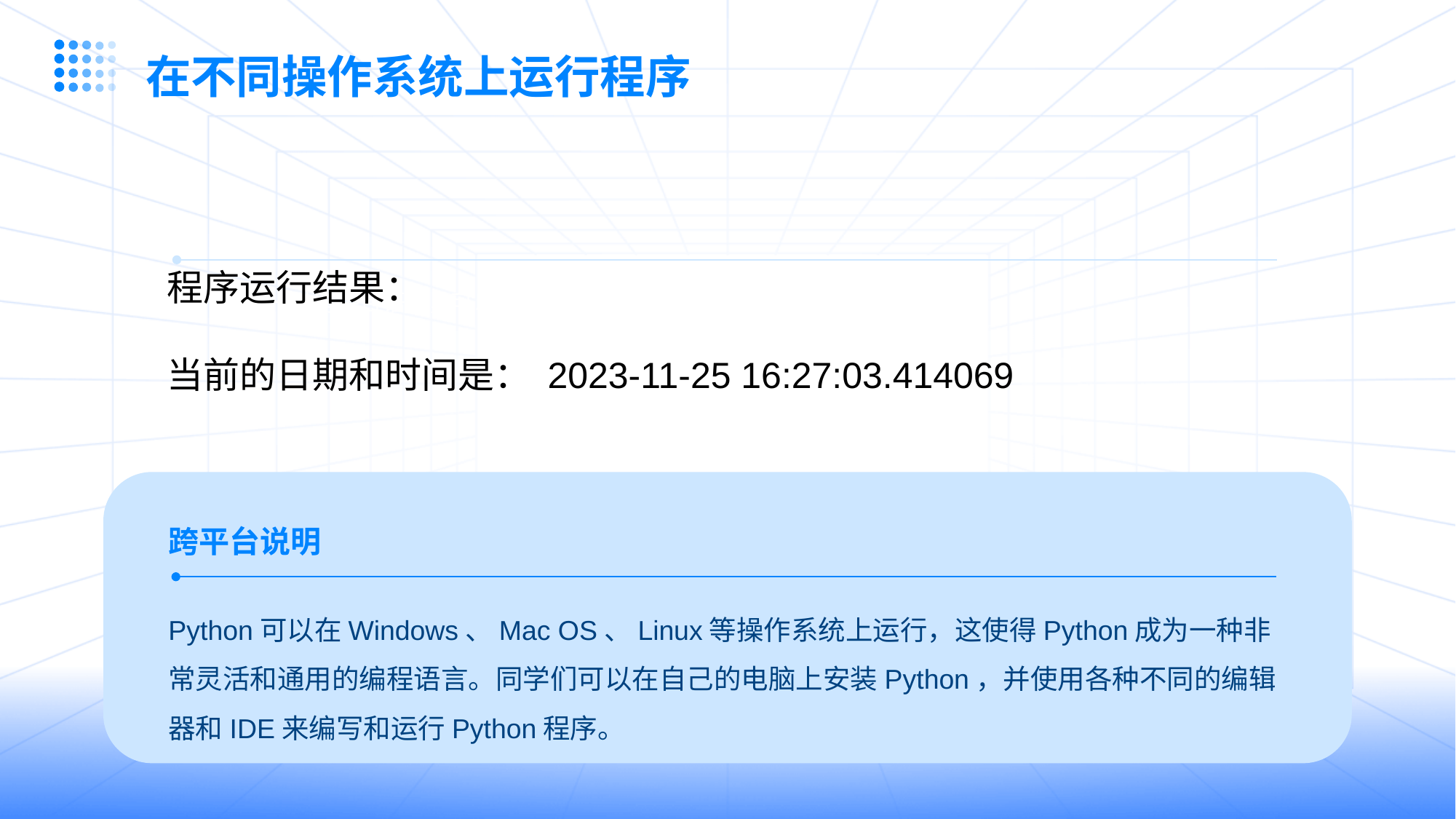

在不同操作系统上运行程序

程序运行结果：

当前的日期和时间是： 2023-11-25 16:27:03.414069
Python是一种跨平台语言，可以在不同的操作系统上运行。

跨平台说明
Python可以在Windows、Mac OS、Linux等操作系统上运行，这使得Python成为一种非常灵活和通用的编程语言。同学们可以在自己的电脑上安装Python，并使用各种不同的编辑器和IDE来编写和运行Python程序。